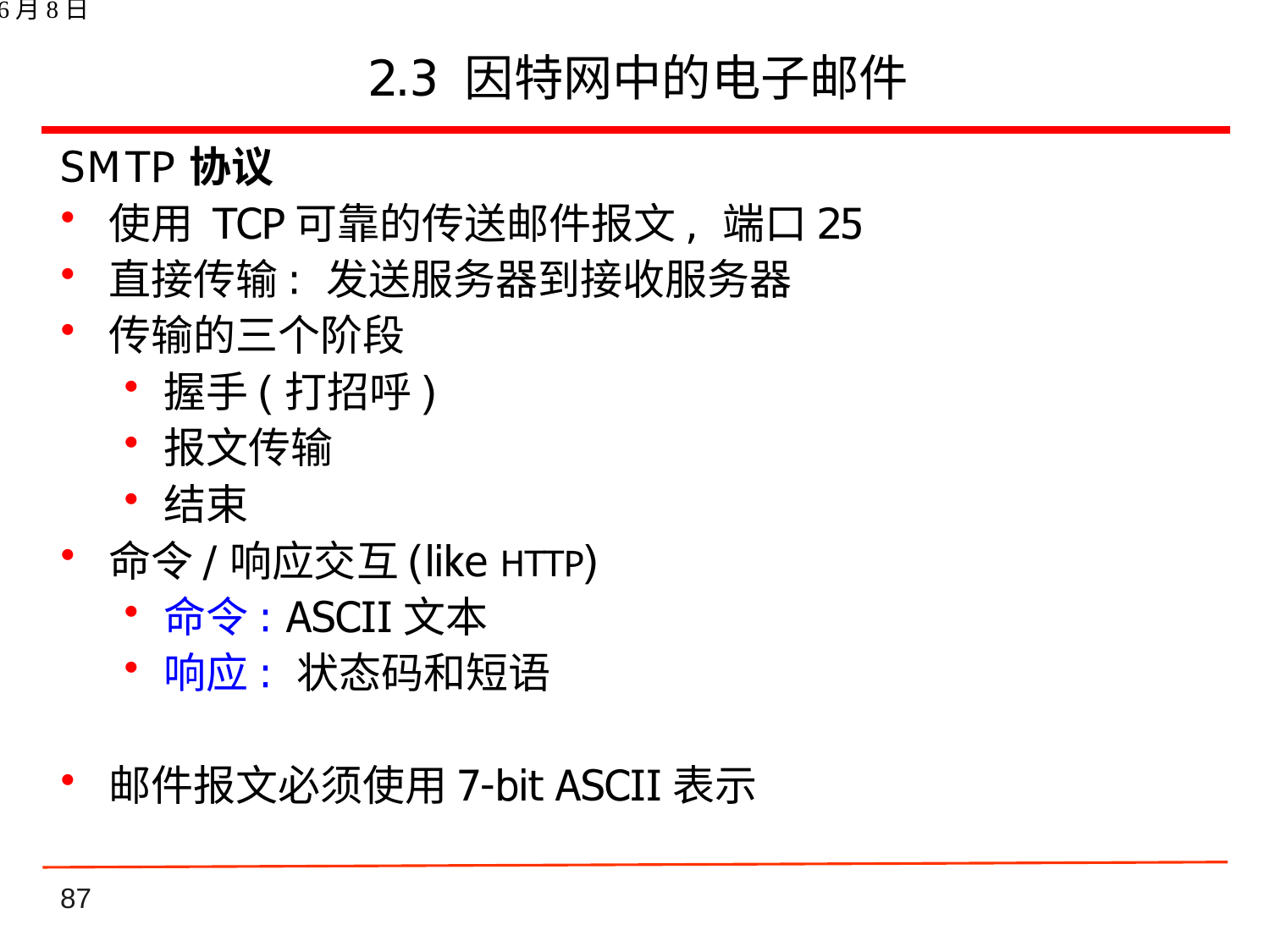

# 2.3 因特网中的电子邮件
SMTP协议
使用 TCP可靠的传送邮件报文, 端口25
直接传输: 发送服务器到接收服务器
传输的三个阶段
握手(打招呼)
报文传输
结束
命令/响应交互(like HTTP)
命令: ASCII文本
响应: 状态码和短语

邮件报文必须使用7-bit ASCII表示
2021年6月8日